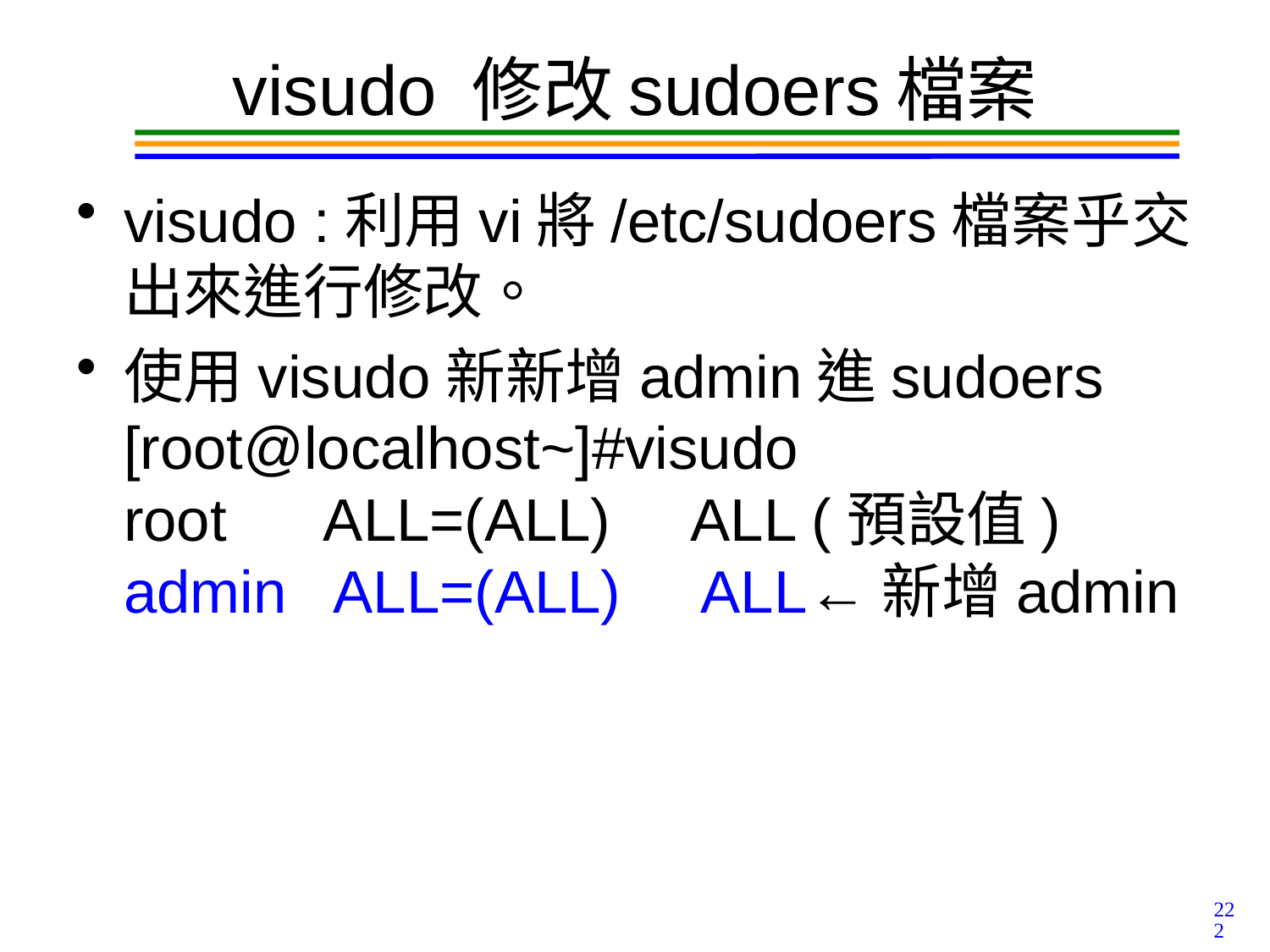

# visudo 修改sudoers檔案
visudo :利用vi將/etc/sudoers檔案乎交出來進行修改。
使用visudo新新增admin進sudoers
[root@localhost~]#visudo
root      ALL=(ALL)     ALL (預設值)
admin   ALL=(ALL)     ALL←新增admin
222